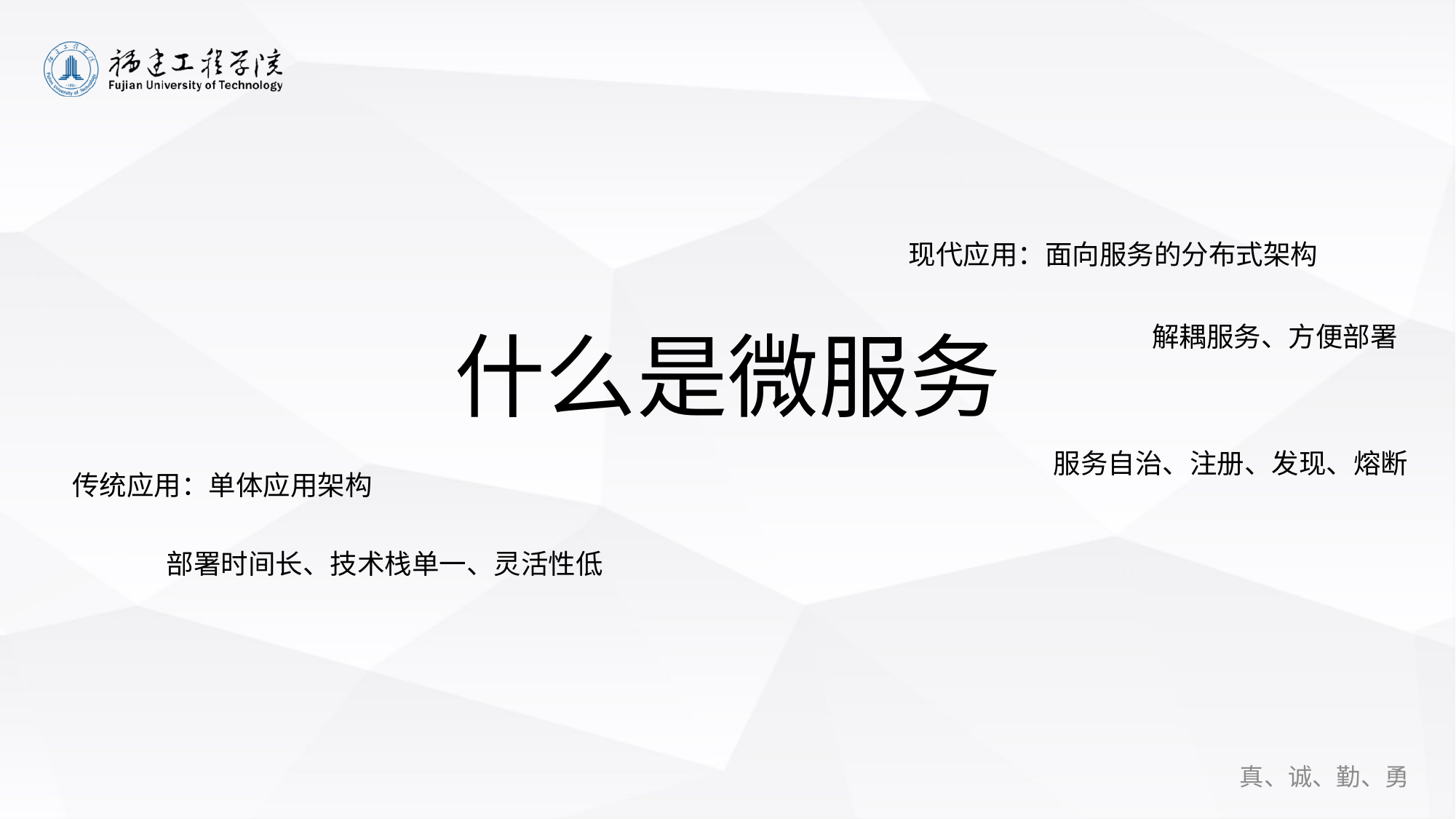

现代应用：面向服务的分布式架构
什么是微服务
解耦服务、方便部署
服务自治、注册、发现、熔断
传统应用：单体应用架构
部署时间长、技术栈单一、灵活性低